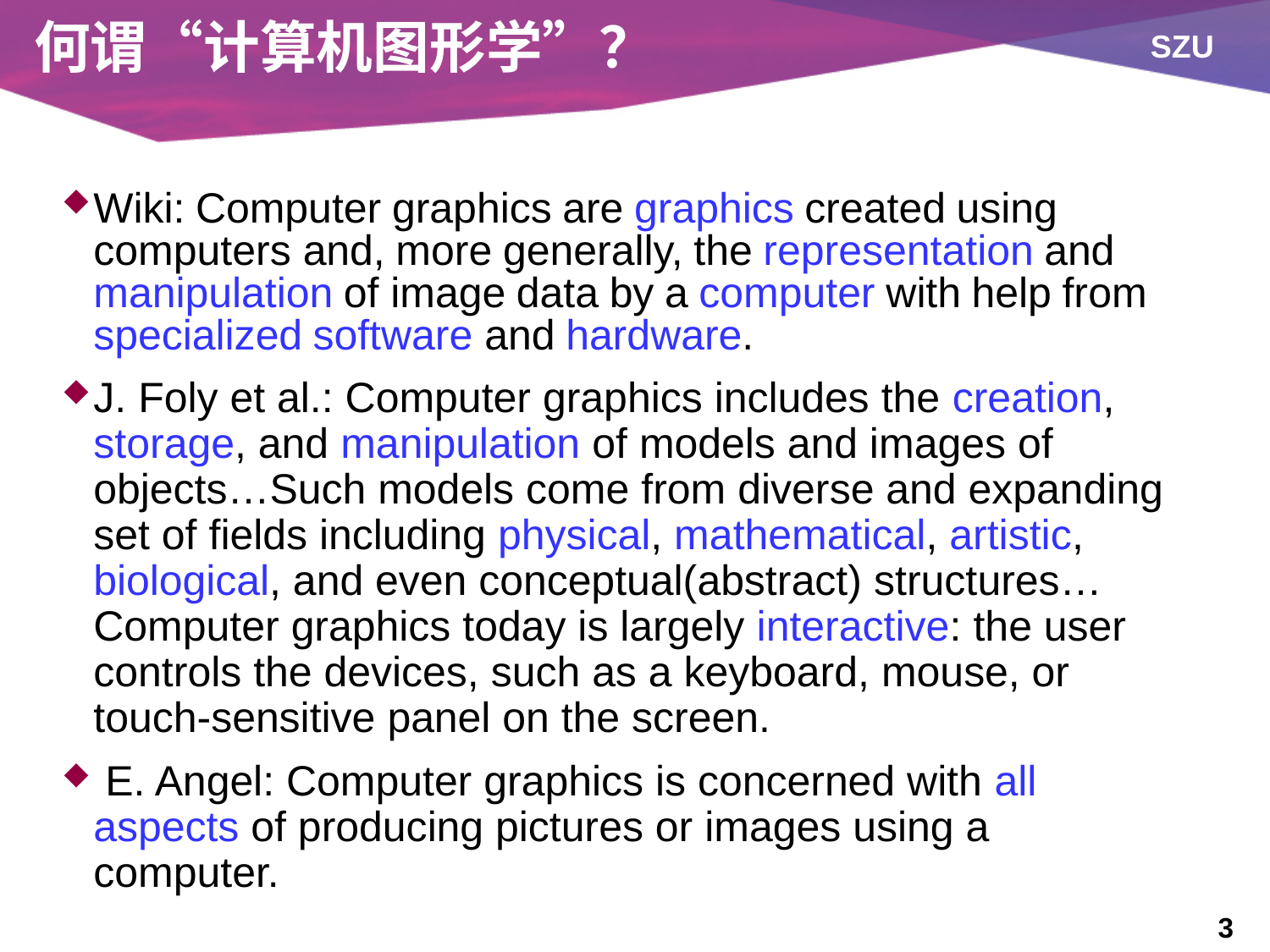

# 何谓“计算机图形学”？
Wiki: Computer graphics are graphics created using computers and, more generally, the representation and manipulation of image data by a computer with help from specialized software and hardware.
J. Foly et al.: Computer graphics includes the creation, storage, and manipulation of models and images of objects…Such models come from diverse and expanding set of fields including physical, mathematical, artistic, biological, and even conceptual(abstract) structures…Computer graphics today is largely interactive: the user controls the devices, such as a keyboard, mouse, or touch-sensitive panel on the screen.
 E. Angel: Computer graphics is concerned with all aspects of producing pictures or images using a computer.
3